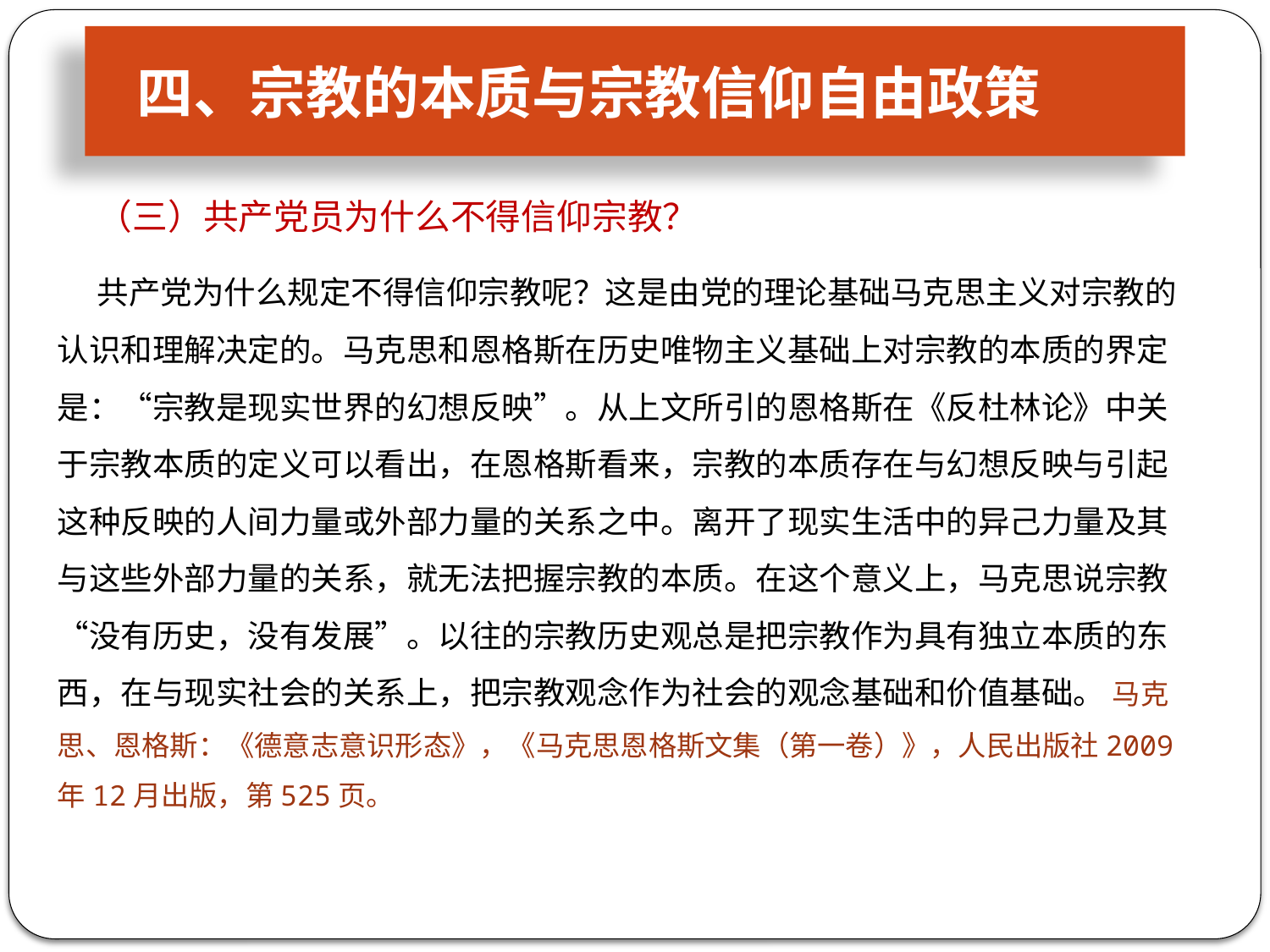

四、宗教的本质与宗教信仰自由政策
    （三）共产党员为什么不得信仰宗教？
    共产党为什么规定不得信仰宗教呢？这是由党的理论基础马克思主义对宗教的认识和理解决定的。马克思和恩格斯在历史唯物主义基础上对宗教的本质的界定是：“宗教是现实世界的幻想反映”。从上文所引的恩格斯在《反杜林论》中关于宗教本质的定义可以看出，在恩格斯看来，宗教的本质存在与幻想反映与引起这种反映的人间力量或外部力量的关系之中。离开了现实生活中的异己力量及其与这些外部力量的关系，就无法把握宗教的本质。在这个意义上，马克思说宗教“没有历史，没有发展”。以往的宗教历史观总是把宗教作为具有独立本质的东西，在与现实社会的关系上，把宗教观念作为社会的观念基础和价值基础。 马克思、恩格斯：《德意志意识形态》，《马克思恩格斯文集（第一卷）》，人民出版社2009年12月出版，第525页。